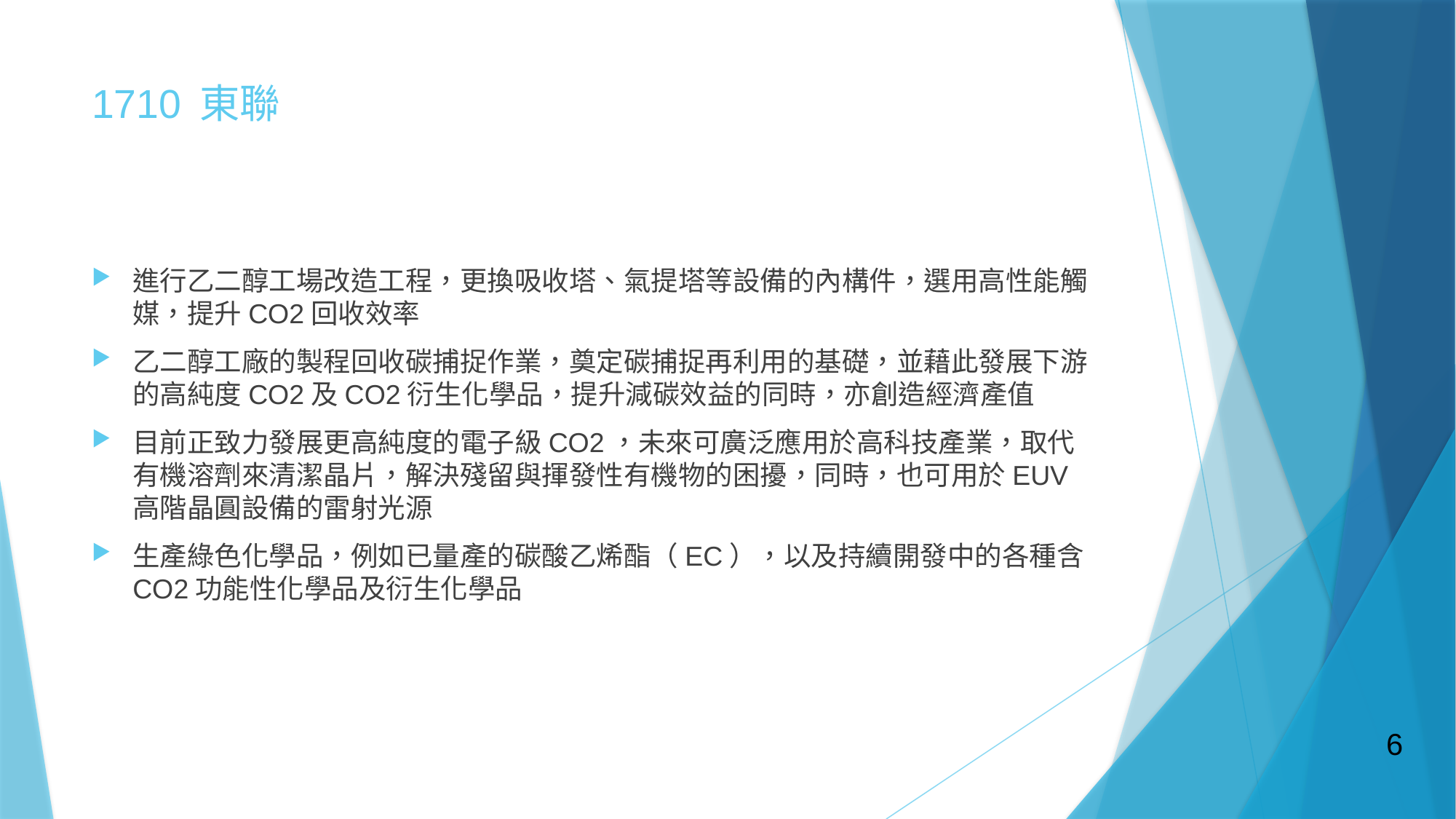

# 1710 東聯
進行乙二醇工場改造工程，更換吸收塔、氣提塔等設備的內構件，選用高性能觸媒，提升CO2回收效率
乙二醇工廠的製程回收碳捕捉作業，奠定碳捕捉再利用的基礎，並藉此發展下游的高純度CO2及CO2衍生化學品，提升減碳效益的同時，亦創造經濟產值
目前正致力發展更高純度的電子級CO2，未來可廣泛應用於高科技產業，取代有機溶劑來清潔晶片，解決殘留與揮發性有機物的困擾，同時，也可用於EUV高階晶圓設備的雷射光源
生產綠色化學品，例如已量產的碳酸乙烯酯（EC），以及持續開發中的各種含CO2功能性化學品及衍生化學品

6